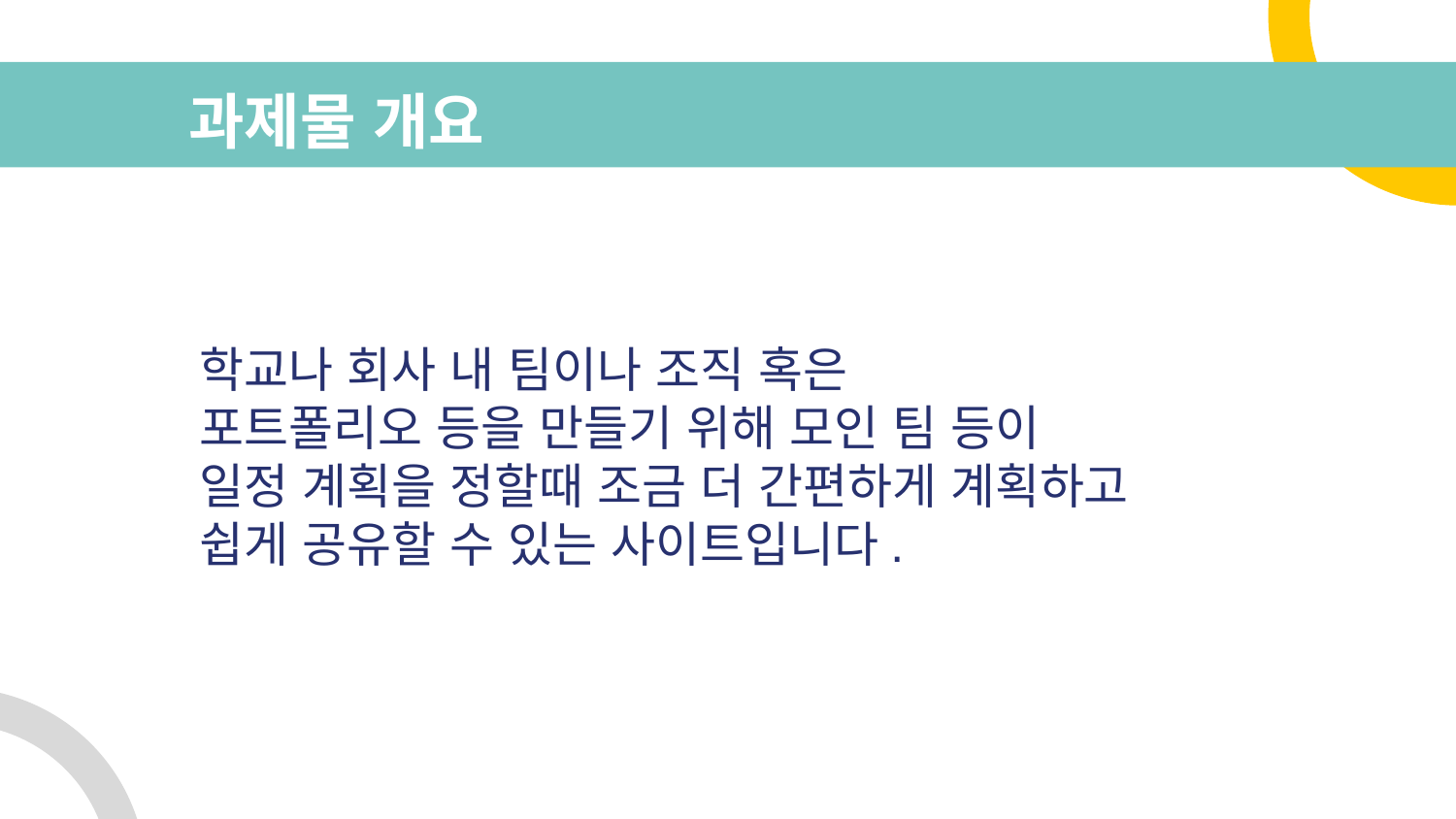

# 과제물 개요
학교나 회사 내 팀이나 조직 혹은
포트폴리오 등을 만들기 위해 모인 팀 등이
일정 계획을 정할때 조금 더 간편하게 계획하고
쉽게 공유할 수 있는 사이트입니다.